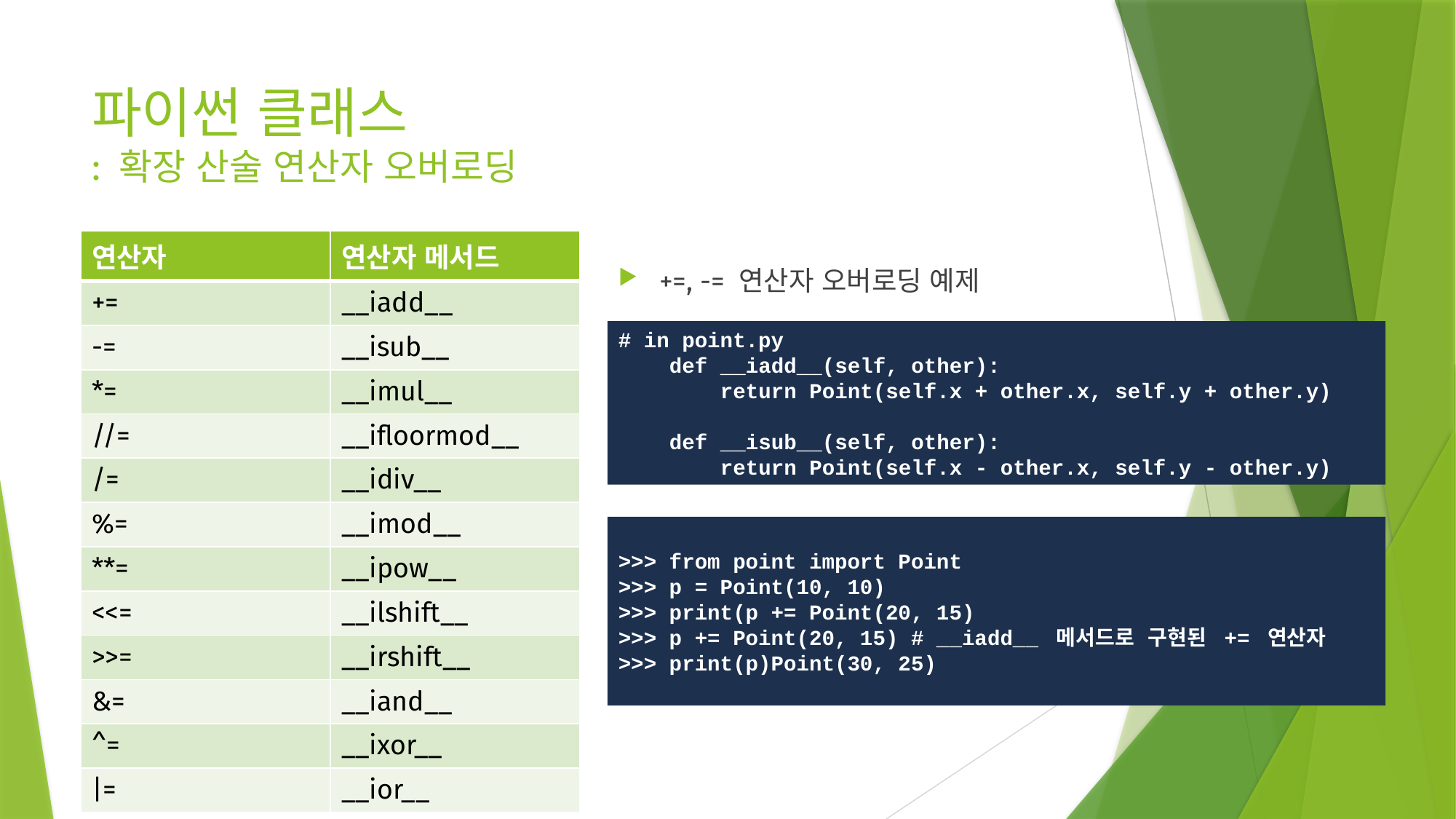

# 파이썬 클래스 : 확장 산술 연산자 오버로딩
| 연산자 | 연산자 메서드 |
| --- | --- |
| += | \_\_iadd\_\_ |
| -= | \_\_isub\_\_ |
| \*= | \_\_imul\_\_ |
| //= | \_\_ifloormod\_\_ |
| /= | \_\_idiv\_\_ |
| %= | \_\_imod\_\_ |
| \*\*= | \_\_ipow\_\_ |
| <<= | \_\_ilshift\_\_ |
| >>= | \_\_irshift\_\_ |
| &= | \_\_iand\_\_ |
| ^= | \_\_ixor\_\_ |
| |= | \_\_ior\_\_ |
+=, -= 연산자 오버로딩 예제
# in point.py
    def __iadd__(self, other):
        return Point(self.x + other.x, self.y + other.y)
    def __isub__(self, other):
        return Point(self.x - other.x, self.y - other.y)

>>> from point import Point
>>> p = Point(10, 10)
>>> print(p += Point(20, 15)
>>> p += Point(20, 15) # __iadd__ 메서드로 구현된 += 연산자
>>> print(p)Point(30, 25)